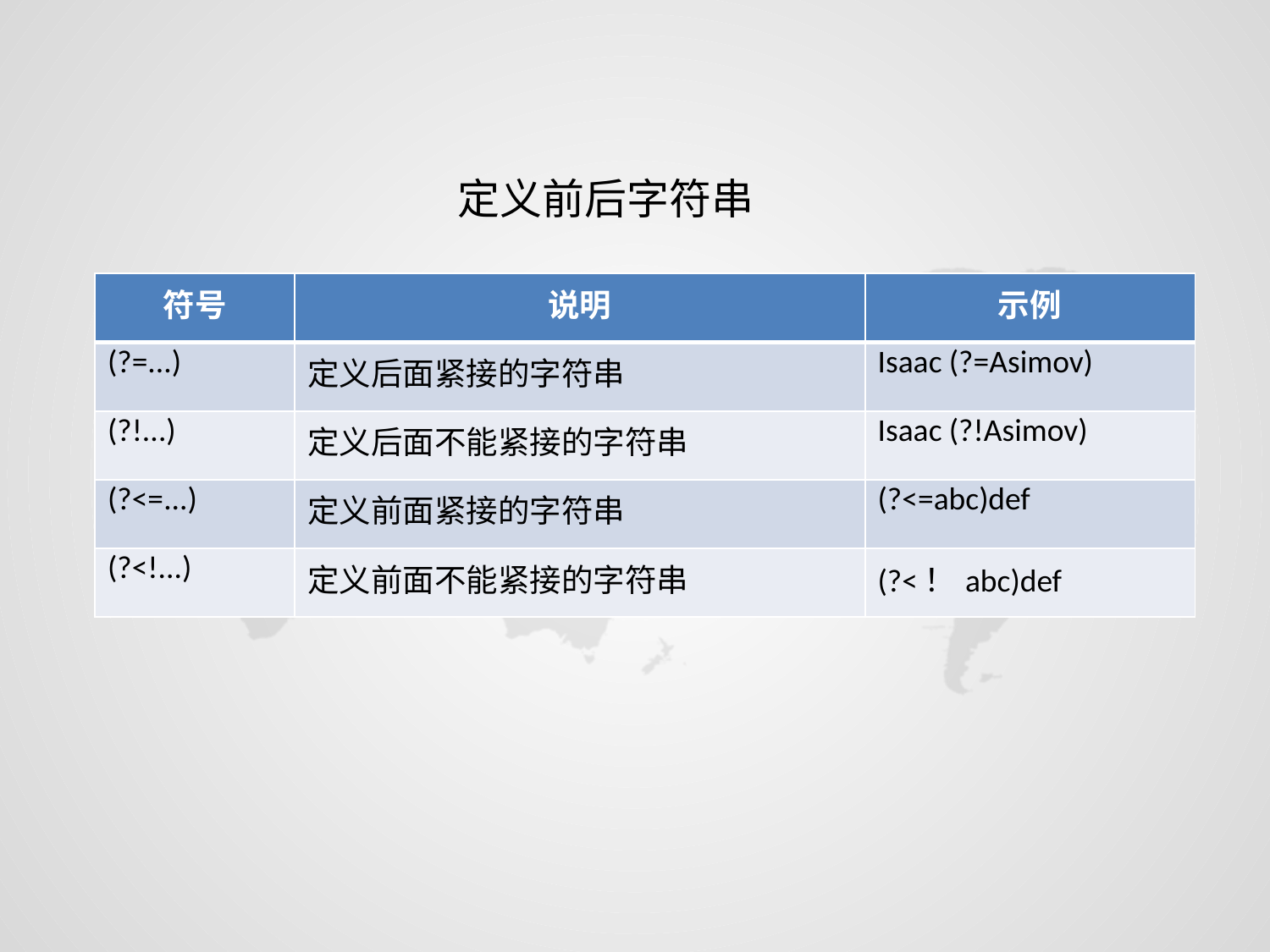

定义前后字符串
| 符号 | 说明 | 示例 |
| --- | --- | --- |
| (?=...) | 定义后面紧接的字符串 | Isaac (?=Asimov) |
| (?!...) | 定义后面不能紧接的字符串 | Isaac (?!Asimov) |
| (?<=...) | 定义前面紧接的字符串 | (?<=abc)def |
| (?<!...) | 定义前面不能紧接的字符串 | (?<！abc)def |